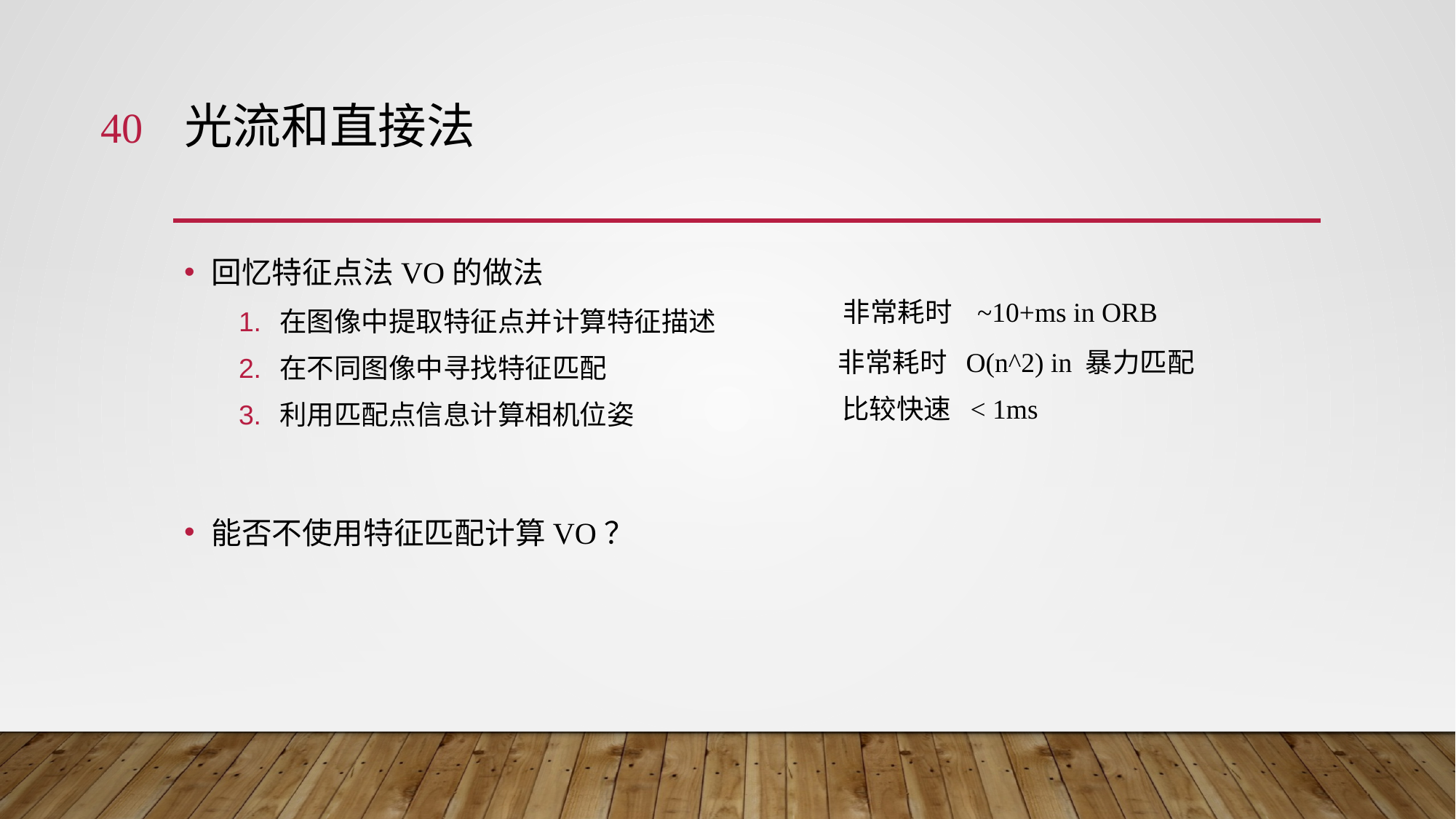

40
# 光流和直接法
回忆特征点法VO的做法
在图像中提取特征点并计算特征描述
在不同图像中寻找特征匹配
利用匹配点信息计算相机位姿

能否不使用特征匹配计算VO？
非常耗时   ~10+ms in ORB
非常耗时  O(n^2) in 暴力匹配
比较快速  < 1ms